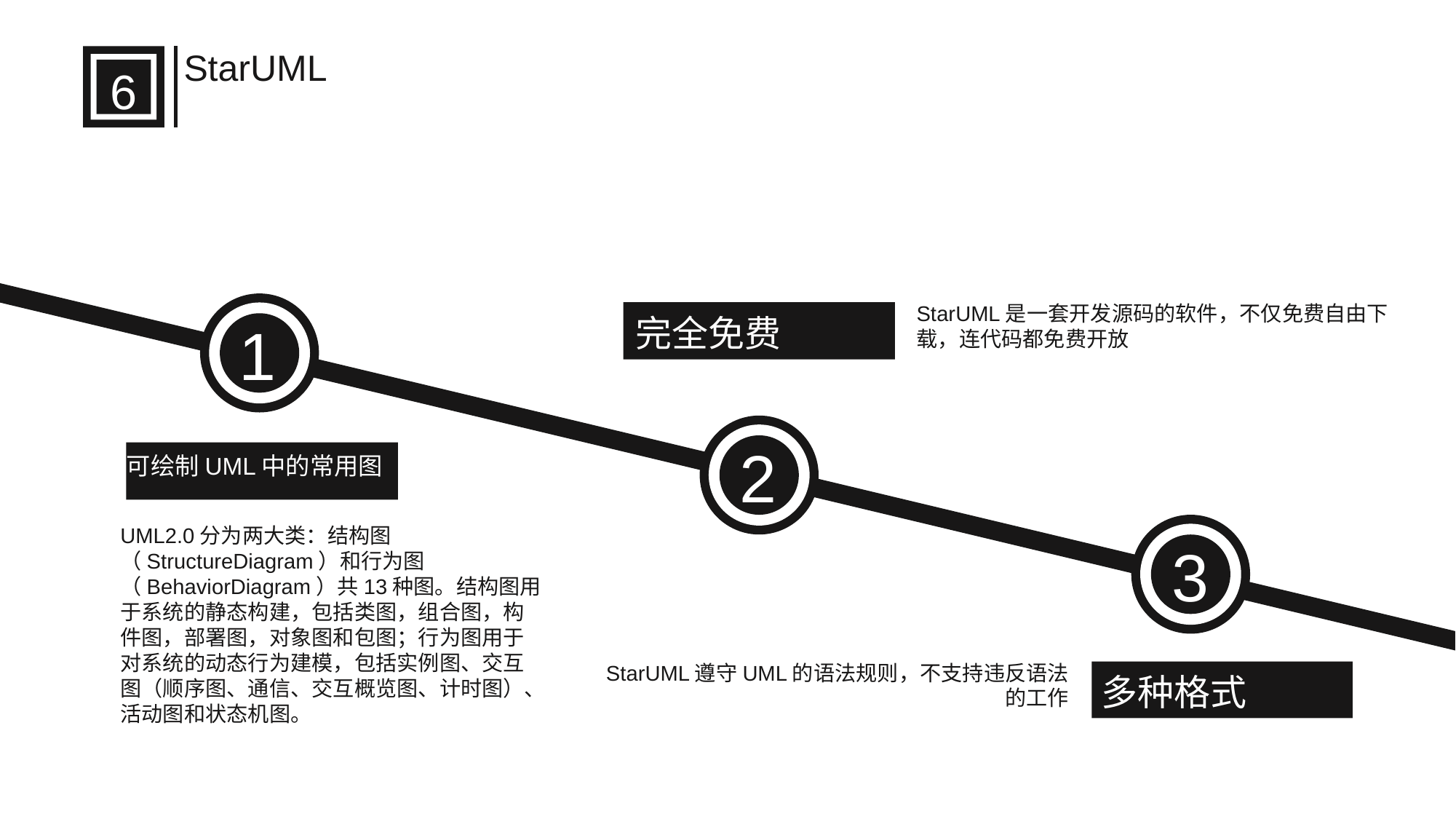

StarUML

6

1
StarUML是一套开发源码的软件，不仅免费自由下载，连代码都免费开放

完全免费

2

可绘制UML中的常用图
UML2.0分为两大类：结构图（StructureDiagram）和行为图（BehaviorDiagram）共13种图。结构图用于系统的静态构建，包括类图，组合图，构件图，部署图，对象图和包图；行为图用于对系统的动态行为建模，包括实例图、交互图（顺序图、通信、交互概览图、计时图）、活动图和状态机图。

3
StarUML遵守UML的语法规则，不支持违反语法的工作

多种格式